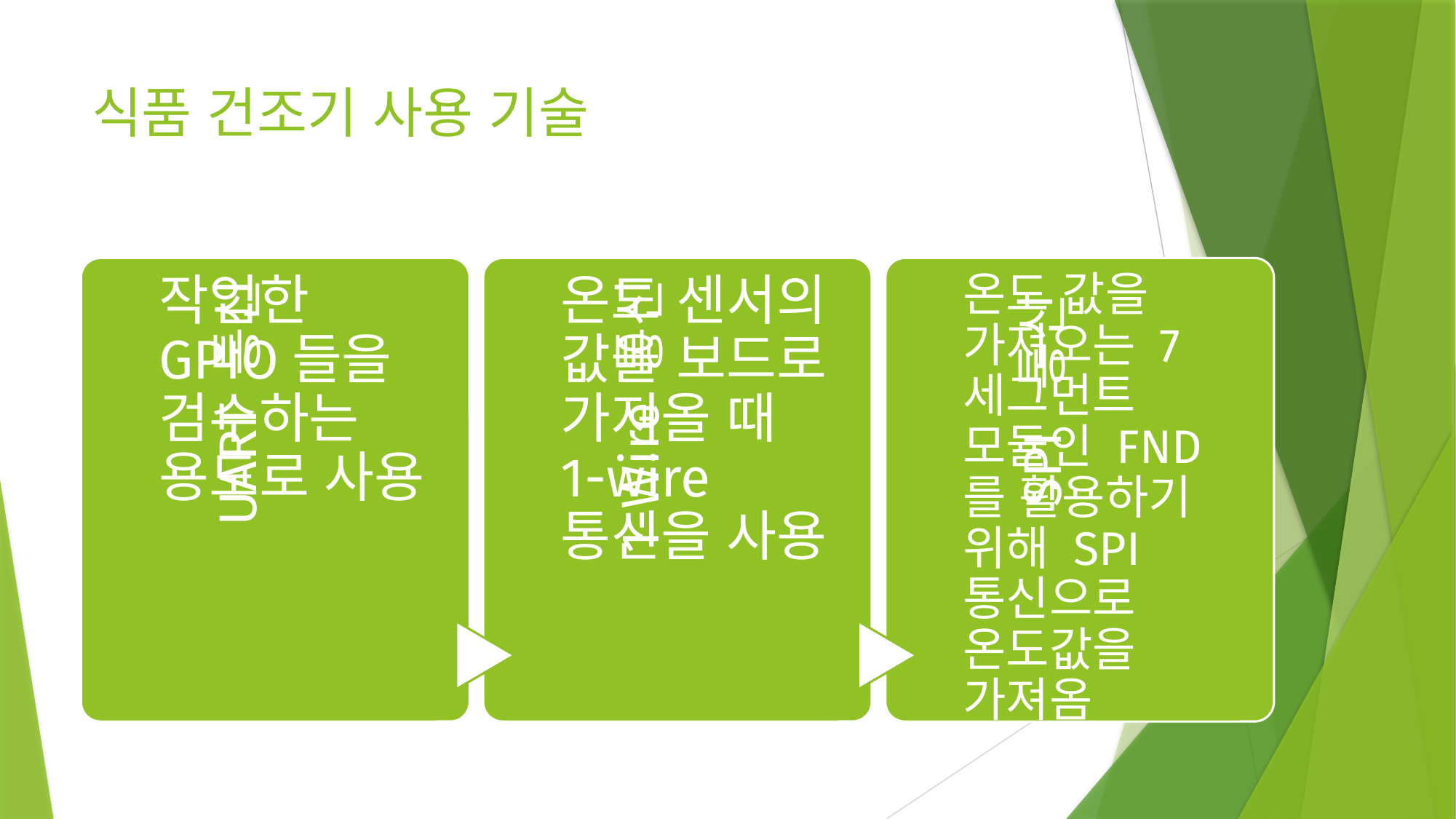

# 식품 건조기 사용 기술
UART 통신
작업한 GPIO들을 검수하는 용도로 사용
1-Wire 통신
온도 센서의 값을 보드로 가져올 때 1-wire 통신을 사용
SPI  통신
온도 값을 가져오는 7세그먼트 모듈인 FND를 활용하기 위해 SPI통신으로 온도값을 가져옴